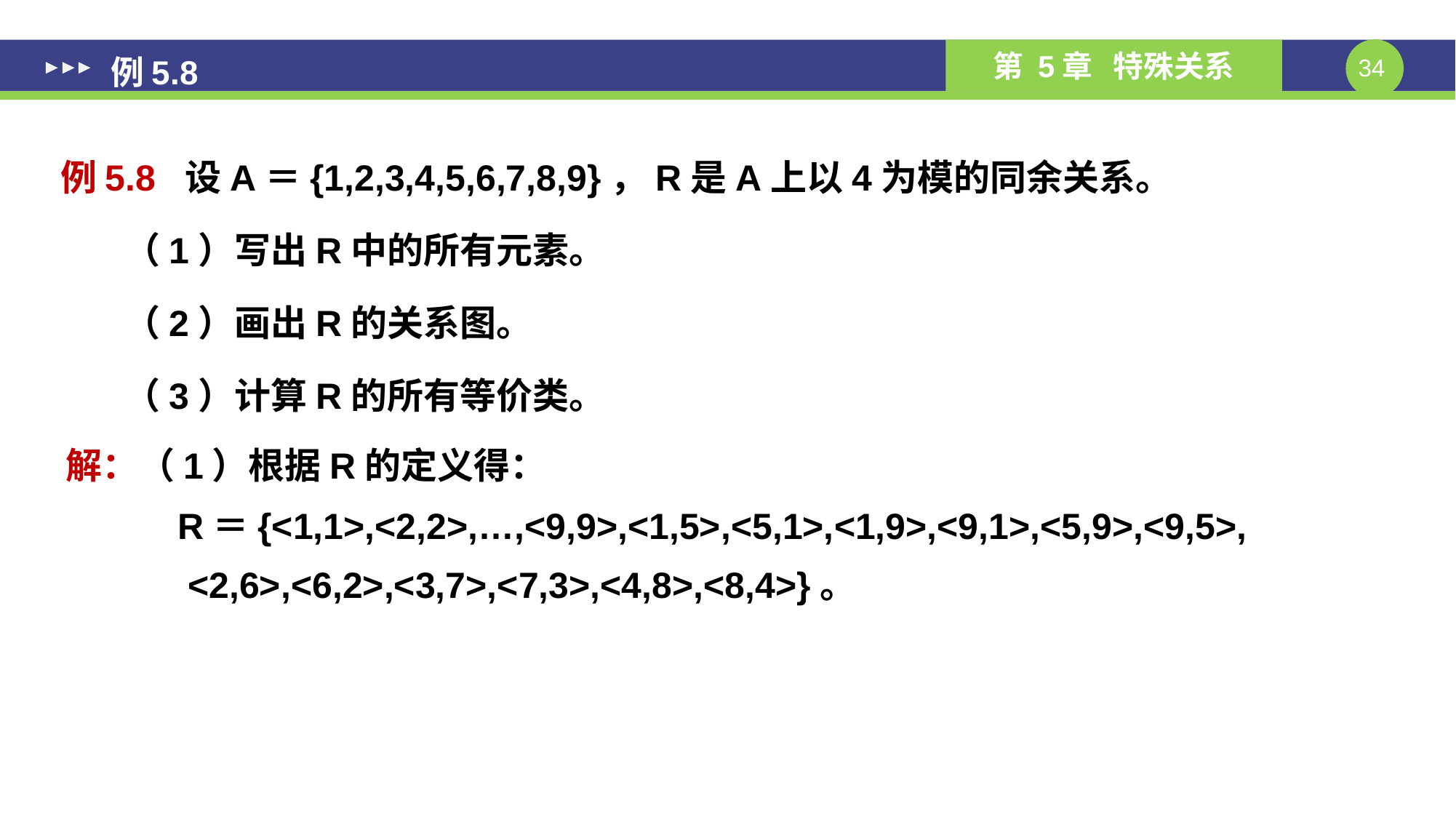

# 例5.8
例5.8  设A＝{1,2,3,4,5,6,7,8,9}，R是A上以4为模的同余关系。
（1）写出R中的所有元素。
（2）画出R的关系图。
（3）计算R的所有等价类。

解：（1）根据R的定义得：
           R＝{<1,1>,<2,2>,…,<9,9>,<1,5>,<5,1>,<1,9>,<9,1>,<5,9>,<9,5>,
            <2,6>,<6,2>,<3,7>,<7,3>,<4,8>,<8,4>}。